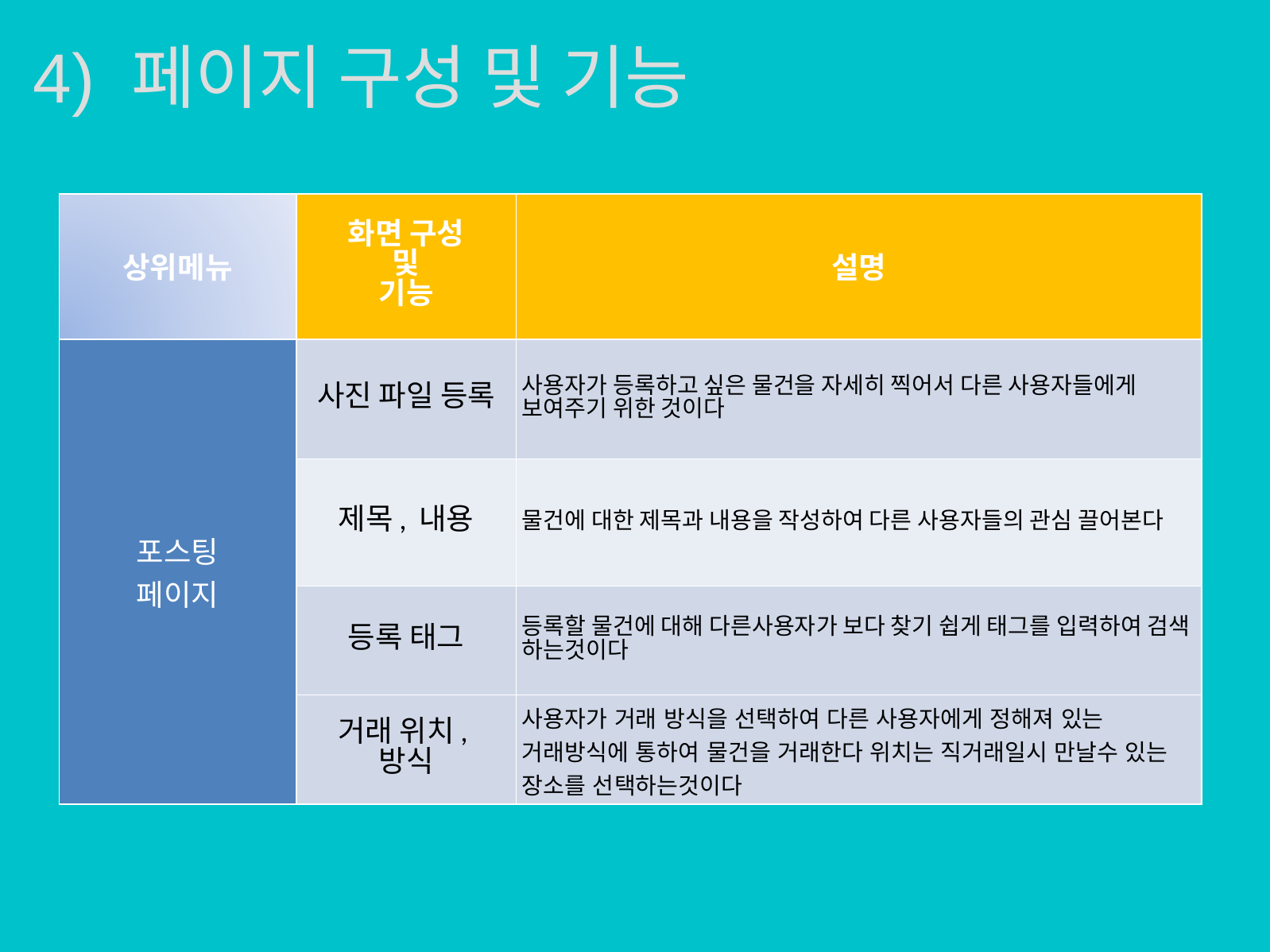

4) 페이지 구성 및 기능
| 상위메뉴 | 화면 구성 및 기능 | 설명 |
| --- | --- | --- |
| 포스팅 페이지 | 사진 파일 등록 | 사용자가 등록하고 싶은 물건을 자세히 찍어서 다른 사용자들에게 보여주기 위한 것이다 |
|  | 제목, 내용 | 물건에 대한 제목과 내용을 작성하여 다른 사용자들의 관심 끌어본다 |
|  | 등록 태그 | 등록할 물건에 대해 다른사용자가 보다 찾기 쉽게 태그를 입력하여 검색 하는것이다 |
|  | 거래 위치, 방식 | 사용자가 거래 방식을 선택하여 다른 사용자에게 정해져 있는 거래방식에 통하여 물건을 거래한다 위치는 직거래일시 만날수 있는 장소를 선택하는것이다 |